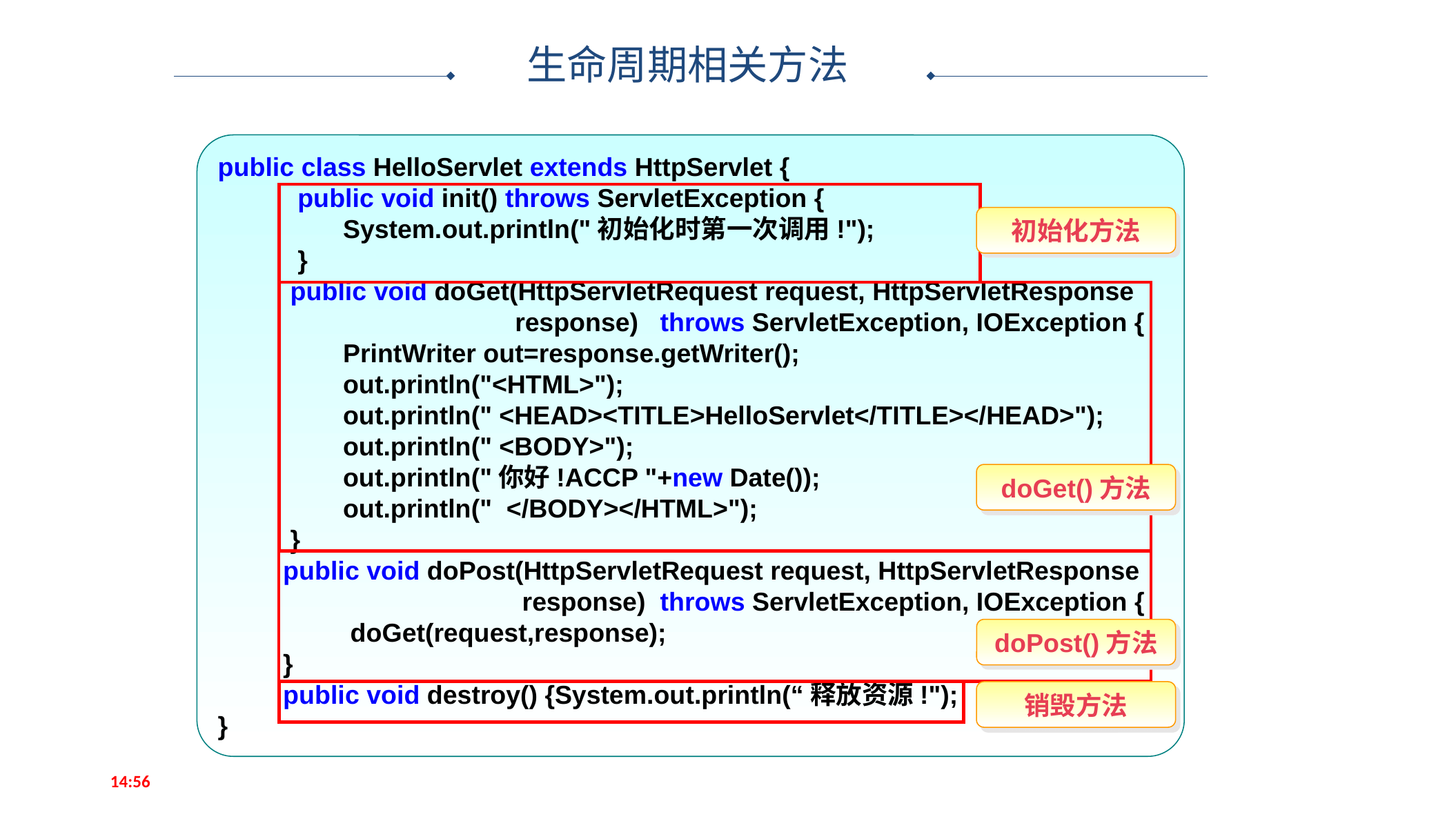

生命周期相关方法
public class HelloServlet extends HttpServlet {
           public void init() throws ServletException {
	   System.out.println("初始化时第一次调用!");
           }
          public void doGet(HttpServletRequest request, HttpServletResponse
                                         response)   throws ServletException, IOException {
	   PrintWriter out=response.getWriter();
	   out.println("<HTML>");
	   out.println(" <HEAD><TITLE>HelloServlet</TITLE></HEAD>");
	   out.println(" <BODY>");
	   out.println("你好!ACCP "+new Date());
	   out.println("  </BODY></HTML>");
          }
         public void doPost(HttpServletRequest request, HttpServletResponse
                                          response)  throws ServletException, IOException {
	    doGet(request,response);
         }
         public void destroy() {System.out.println(“释放资源!");	}
}

初始化方法

doGet()方法

doPost()方法
销毁方法

14:56